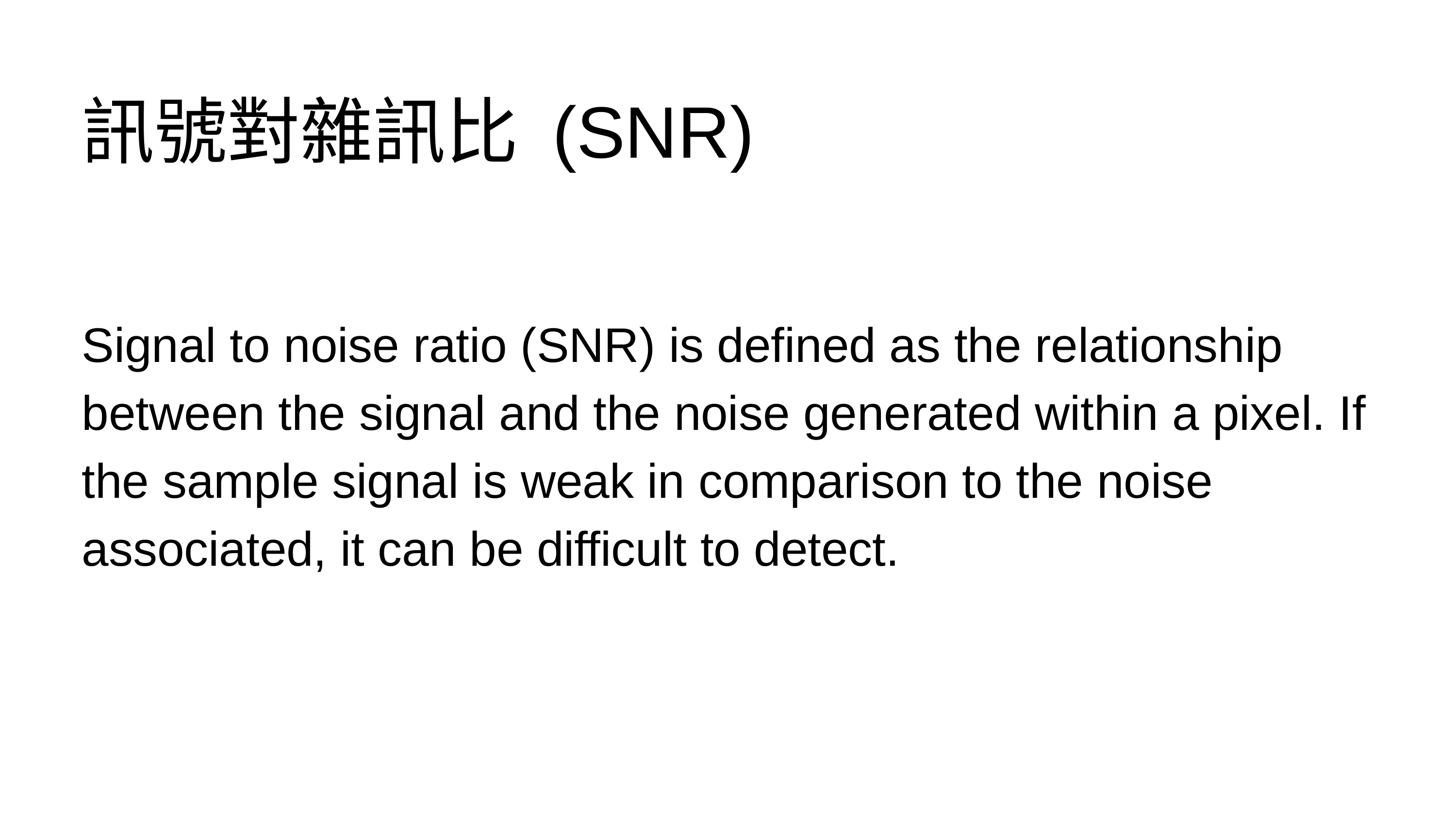

訊號對雜訊比 (SNR)
Signal to noise ratio (SNR) is defined as the relationship between the signal and the noise generated within a pixel. If the sample signal is weak in comparison to the noise associated, it can be difficult to detect.